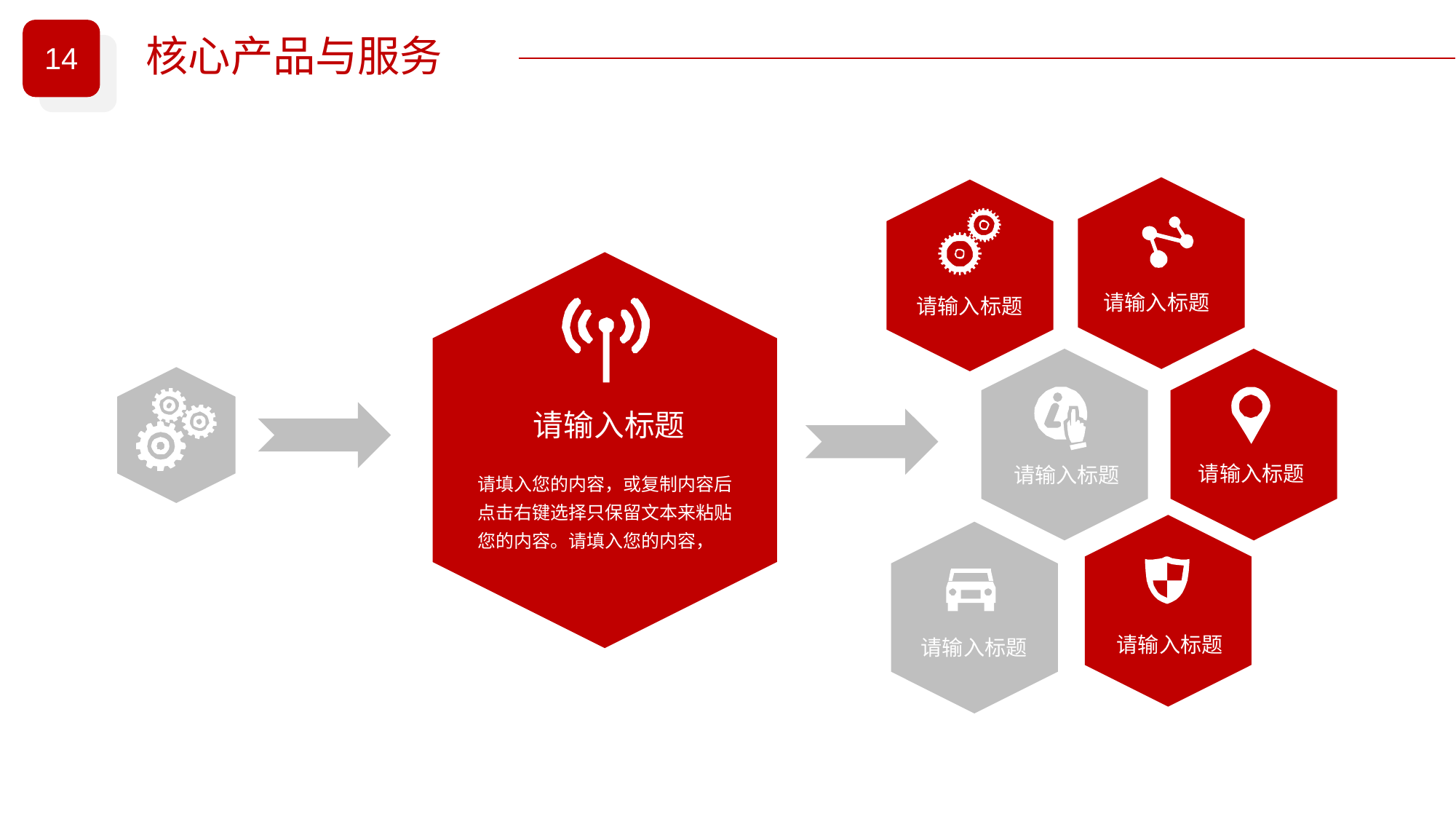

核心产品与服务

请输入标题
请输入标题

请输入标题

请输入标题
请输入标题
请填入您的内容，或复制内容后点击右键选择只保留文本来粘贴您的内容。请填入您的内容，

请输入标题
请输入标题